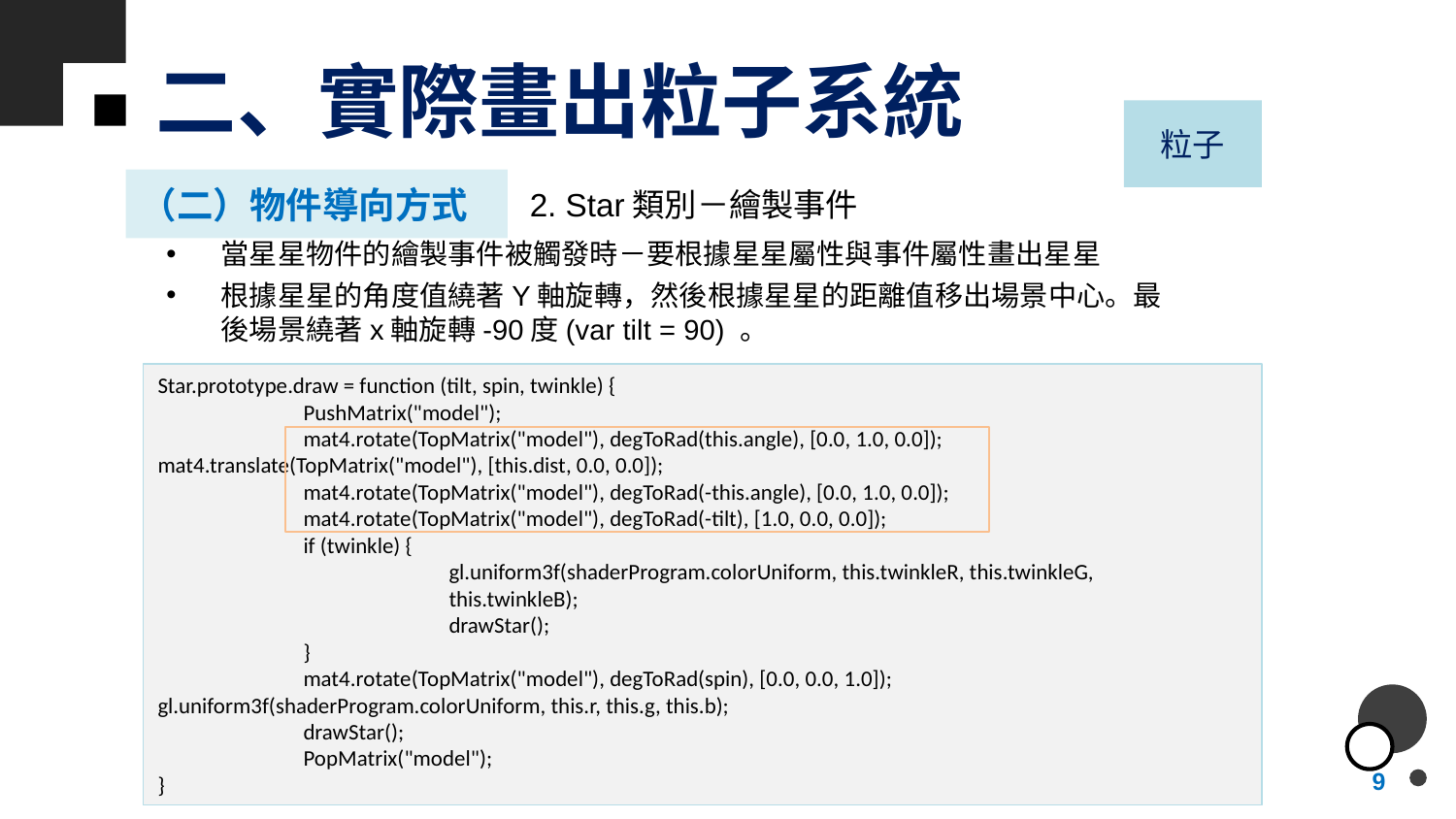

# 二、實際畫出粒子系統
粒子
（二）物件導向方式
2. Star類別－繪製事件
當星星物件的繪製事件被觸發時－要根據星星屬性與事件屬性畫出星星
根據星星的角度值繞著Y軸旋轉，然後根據星星的距離值移出場景中心。最後場景繞著x軸旋轉-90度(var tilt = 90) 。
Star.prototype.draw = function (tilt, spin, twinkle) {
	PushMatrix("model");
	mat4.rotate(TopMatrix("model"), degToRad(this.angle), [0.0, 1.0, 0.0]);          	mat4.translate(TopMatrix("model"), [this.dist, 0.0, 0.0]);
	mat4.rotate(TopMatrix("model"), degToRad(-this.angle), [0.0, 1.0, 0.0]);
	mat4.rotate(TopMatrix("model"), degToRad(-tilt), [1.0, 0.0, 0.0]);
	if (twinkle) {
		gl.uniform3f(shaderProgram.colorUniform, this.twinkleR, this.twinkleG, 			this.twinkleB);
		drawStar();
	}
	mat4.rotate(TopMatrix("model"), degToRad(spin), [0.0, 0.0, 1.0]);          	gl.uniform3f(shaderProgram.colorUniform, this.r, this.g, this.b);
	drawStar();
	PopMatrix("model");
}

9